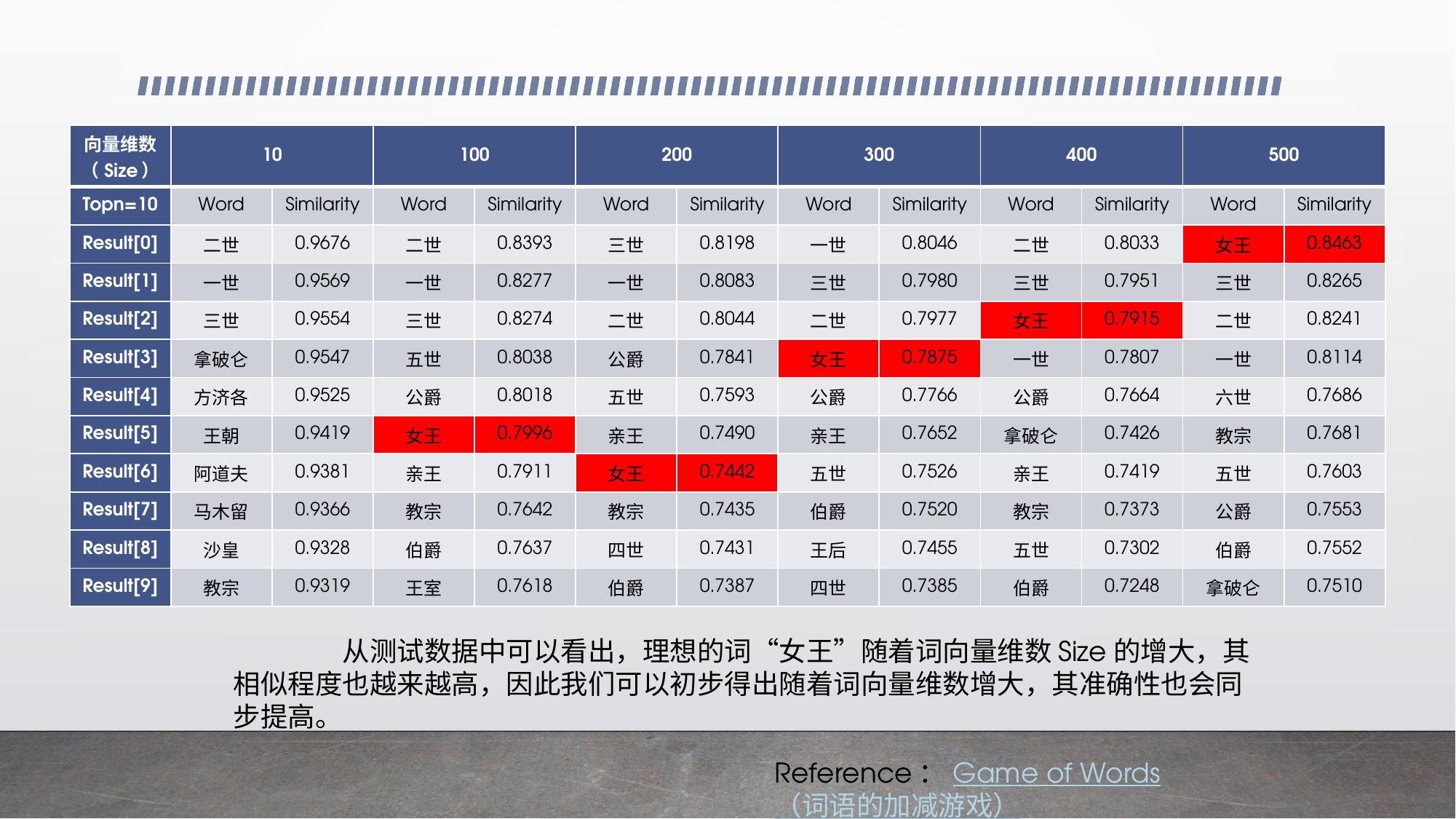

| 向量维数（Size） | 10 |  | 100 |  | 200 |  | 300 |  | 400 |  | 500 |  |
| --- | --- | --- | --- | --- | --- | --- | --- | --- | --- | --- | --- | --- |
| Topn=10 | Word | Similarity | Word | Similarity | Word | Similarity | Word | Similarity | Word | Similarity | Word | Similarity |
| Result[0] | 二世 | 0.9676 | 二世 | 0.8393 | 三世 | 0.8198 | 一世 | 0.8046 | 二世 | 0.8033 | 女王 | 0.8463 |
| Result[1] | 一世 | 0.9569 | 一世 | 0.8277 | 一世 | 0.8083 | 三世 | 0.7980 | 三世 | 0.7951 | 三世 | 0.8265 |
| Result[2] | 三世 | 0.9554 | 三世 | 0.8274 | 二世 | 0.8044 | 二世 | 0.7977 | 女王 | 0.7915 | 二世 | 0.8241 |
| Result[3] | 拿破仑 | 0.9547 | 五世 | 0.8038 | 公爵 | 0.7841 | 女王 | 0.7875 | 一世 | 0.7807 | 一世 | 0.8114 |
| Result[4] | 方济各 | 0.9525 | 公爵 | 0.8018 | 五世 | 0.7593 | 公爵 | 0.7766 | 公爵 | 0.7664 | 六世 | 0.7686 |
| Result[5] | 王朝 | 0.9419 | 女王 | 0.7996 | 亲王 | 0.7490 | 亲王 | 0.7652 | 拿破仑 | 0.7426 | 教宗 | 0.7681 |
| Result[6] | 阿道夫 | 0.9381 | 亲王 | 0.7911 | 女王 | 0.7442 | 五世 | 0.7526 | 亲王 | 0.7419 | 五世 | 0.7603 |
| Result[7] | 马木留 | 0.9366 | 教宗 | 0.7642 | 教宗 | 0.7435 | 伯爵 | 0.7520 | 教宗 | 0.7373 | 公爵 | 0.7553 |
| Result[8] | 沙皇 | 0.9328 | 伯爵 | 0.7637 | 四世 | 0.7431 | 王后 | 0.7455 | 五世 | 0.7302 | 伯爵 | 0.7552 |
| Result[9] | 教宗 | 0.9319 | 王室 | 0.7618 | 伯爵 | 0.7387 | 四世 | 0.7385 | 伯爵 | 0.7248 | 拿破仑 | 0.7510 |

	从测试数据中可以看出，理想的词“女王”随着词向量维数Size的增大，其相似程度也越来越高，因此我们可以初步得出随着词向量维数增大，其准确性也会同步提高。
Reference：Game of Words（词语的加减游戏）